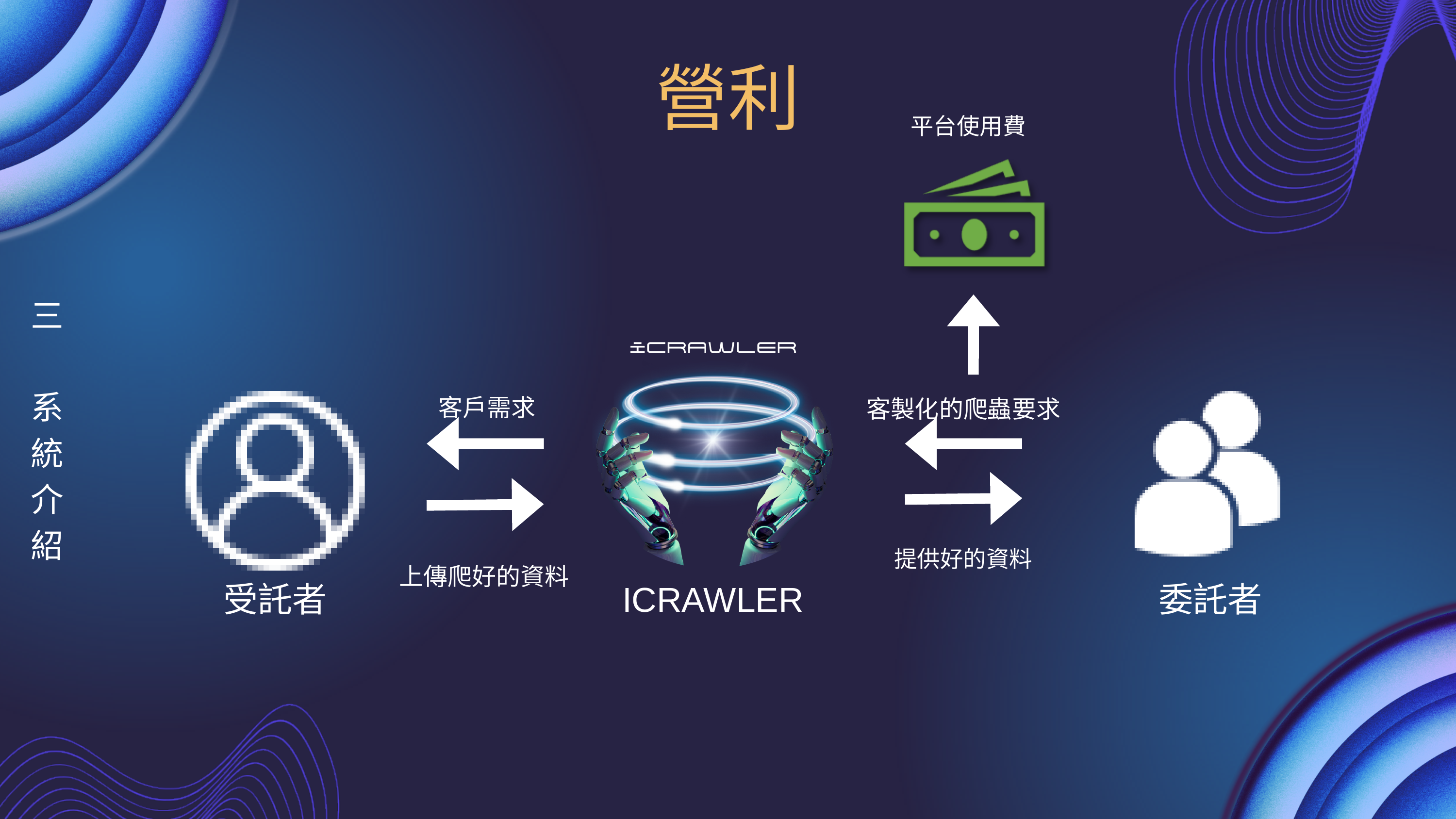

營利
平台使用費

三　系統介紹

客戶需求
客製化的爬蟲要求

提供好的資料
上傳爬好的資料
受託者
ICRAWLER
委託者